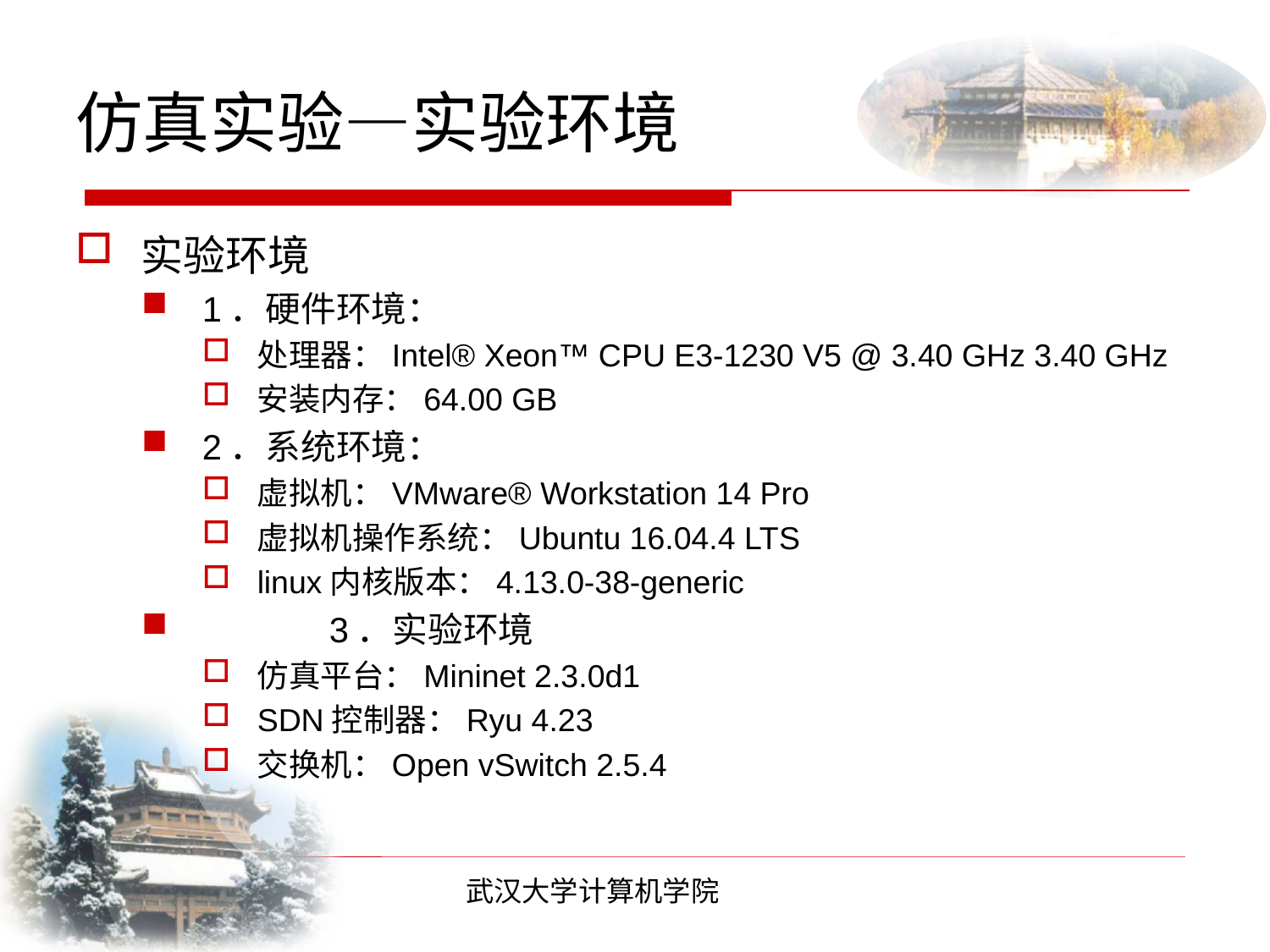

# 仿真实验—实验环境
实验环境
1．硬件环境：
处理器：Intel® Xeon™ CPU E3-1230 V5 @ 3.40 GHz 3.40 GHz
安装内存：64.00 GB
2．系统环境：
虚拟机：VMware® Workstation 14 Pro
虚拟机操作系统：Ubuntu 16.04.4 LTS
linux内核版本：4.13.0-38-generic
	3．实验环境
仿真平台：Mininet 2.3.0d1
SDN控制器：Ryu 4.23
交换机：Open vSwitch 2.5.4

武汉大学计算机学院